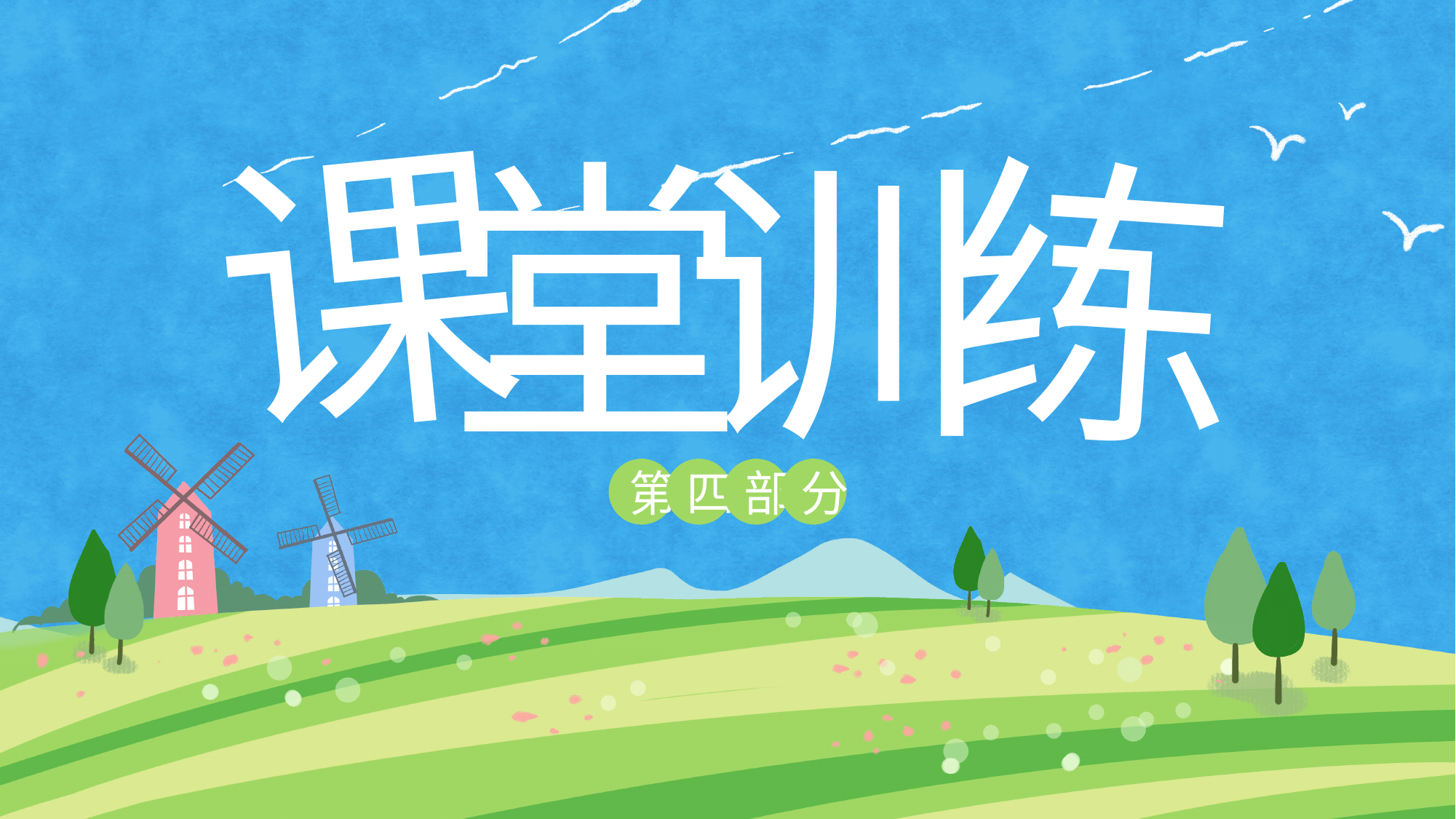

课
堂
训
练
第
四
部
分